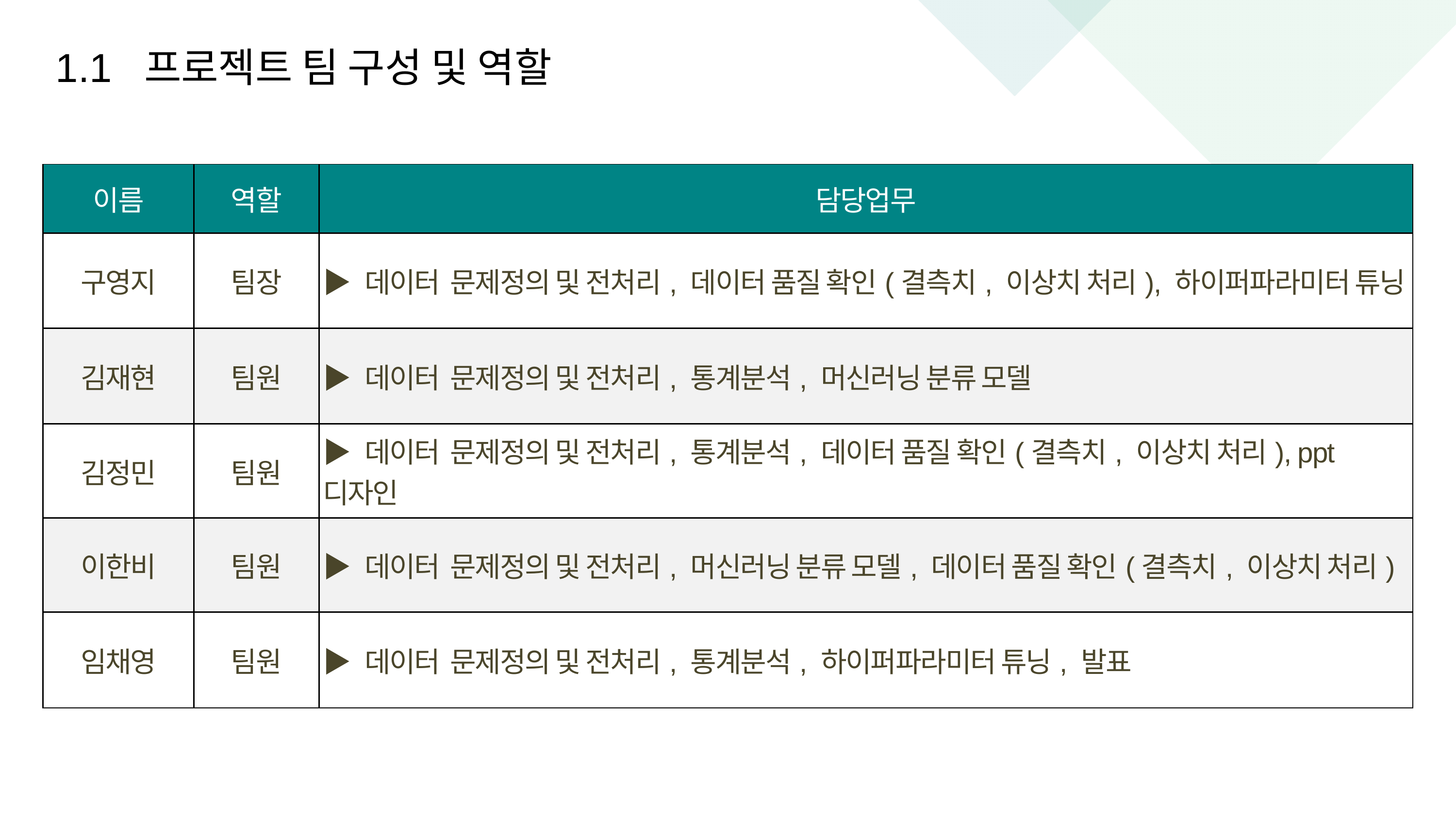

1.1  프로젝트 팀 구성 및 역할
| 이름 | 역할 | 담당업무 |
| --- | --- | --- |
| 구영지 | 팀장 | ▶ 데이터 문제정의 및 전처리, 데이터 품질 확인(결측치, 이상치 처리), 하이퍼파라미터 튜닝 |
| 김재현 | 팀원 | ▶ 데이터 문제정의 및 전처리, 통계분석, 머신러닝 분류 모델 |
| 김정민 | 팀원 | ▶ 데이터 문제정의 및 전처리, 통계분석, 데이터 품질 확인(결측치, 이상치 처리), ppt 디자인 |
| 이한비 | 팀원 | ▶ 데이터 문제정의 및 전처리, 머신러닝 분류 모델, 데이터 품질 확인(결측치, 이상치 처리) |
| 임채영 | 팀원 | ▶ 데이터 문제정의 및 전처리, 통계분석, 하이퍼파라미터 튜닝, 발표 |